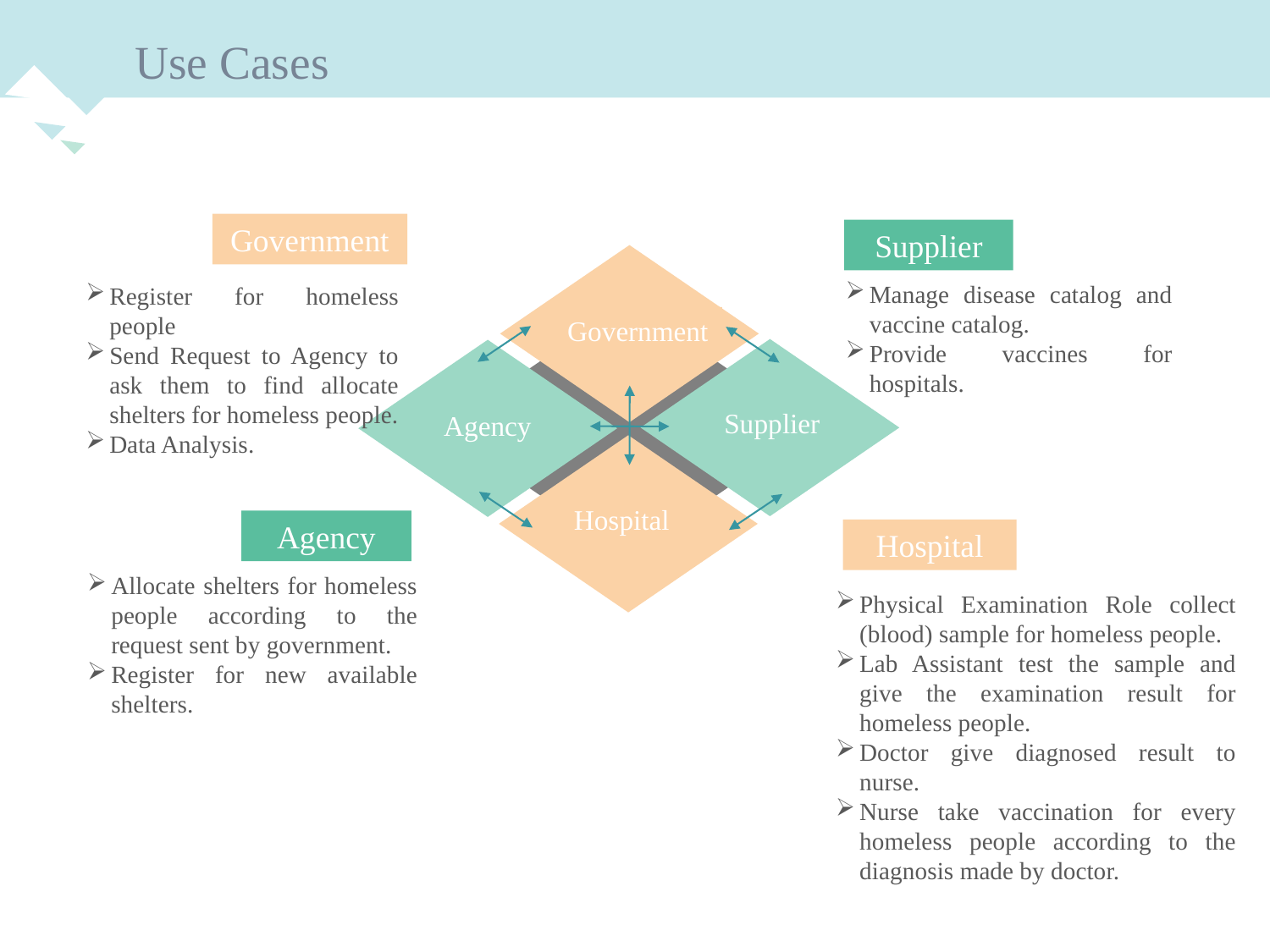

Use Cases
点击此处添加标题
Please click here to add the required titles
Government
Supplier

Government
Manage disease catalog and vaccine catalog.
Provide vaccines for hospitals.
Register for homeless people
Send Request to Agency to ask them to find allocate shelters for homeless people.
Data Analysis.

Supplier

Agency

Hospital
Agency
Hospital
Allocate shelters for homeless people according to the request sent by government.
Register for new available shelters.

Physical Examination Role collect (blood) sample for homeless people.
Lab Assistant test the sample and give the examination result for homeless people.
Doctor give diagnosed result to nurse.
Nurse take vaccination for every homeless people according to the diagnosis made by doctor.